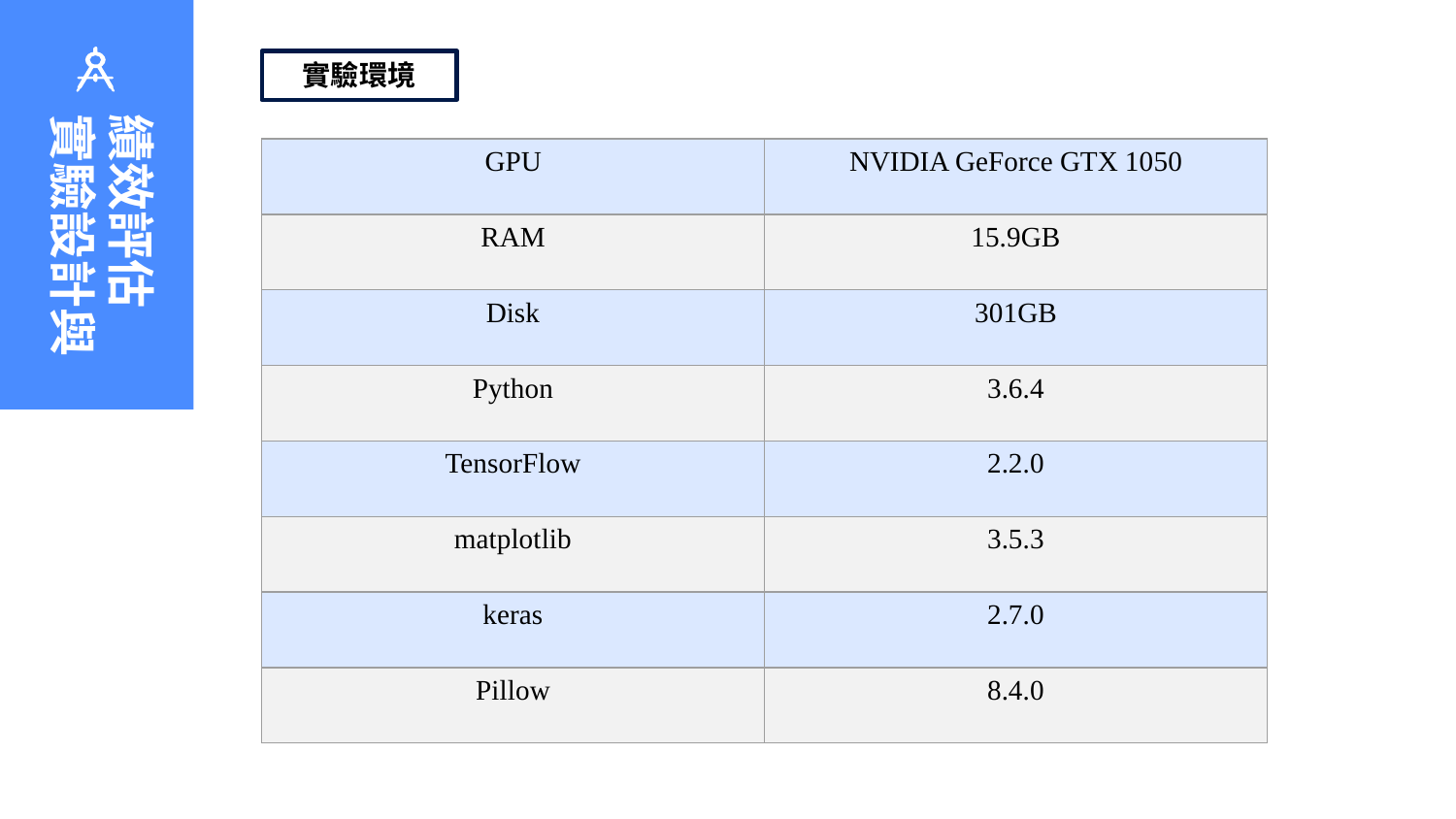

實驗環境
績效評估
實驗設計與
| GPU | NVIDIA GeForce GTX 1050 |
| --- | --- |
| RAM | 15.9GB |
| Disk | 301GB |
| Python | 3.6.4 |
| TensorFlow | 2.2.0 |
| matplotlib | 3.5.3 |
| keras | 2.7.0 |
| Pillow | 8.4.0 |